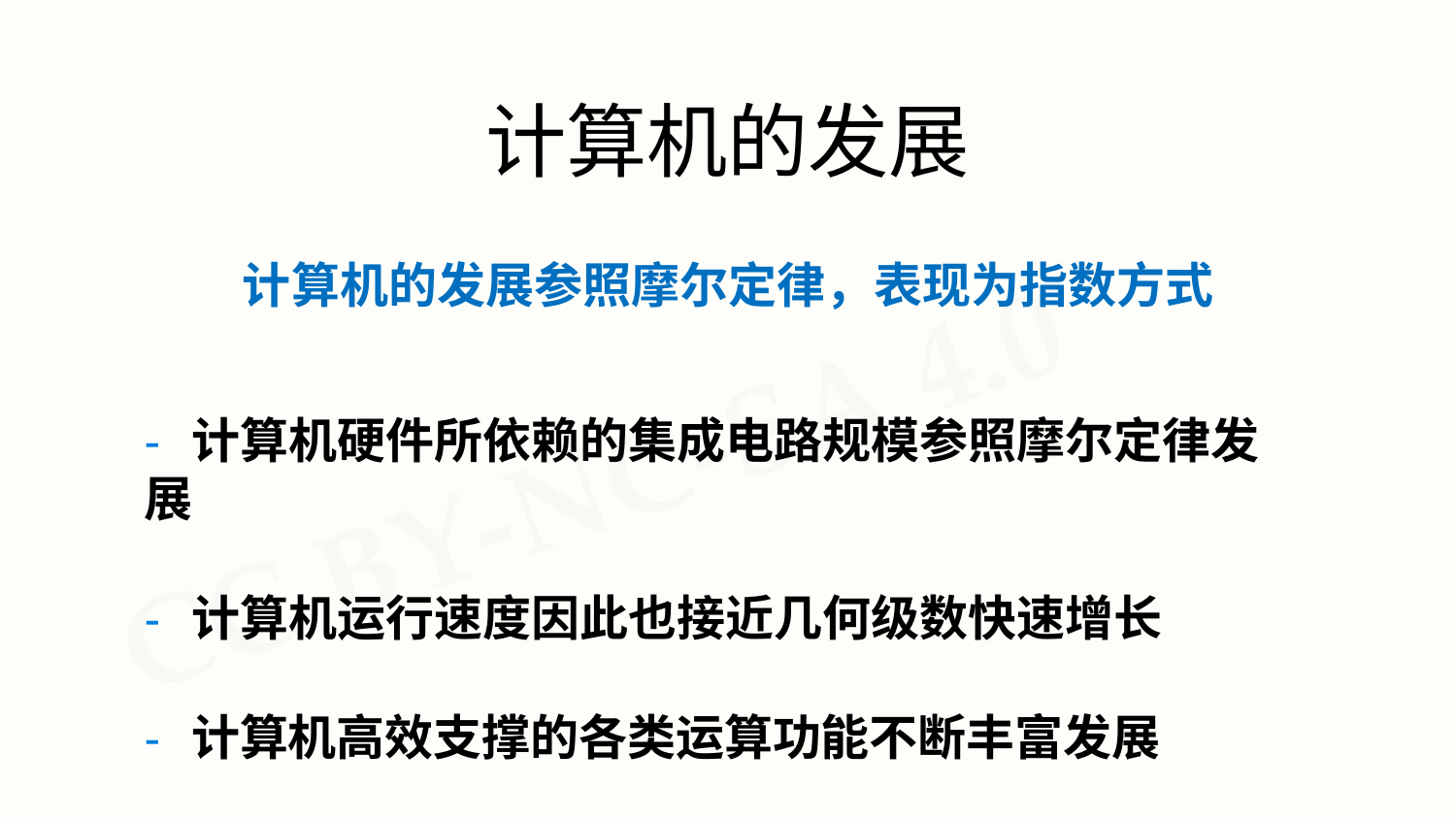

# 计算机的发展
计算机的发展参照摩尔定律，表现为指数方式

- 计算机硬件所依赖的集成电路规模参照摩尔定律发展

- 计算机运行速度因此也接近几何级数快速增长

- 计算机高效支撑的各类运算功能不断丰富发展